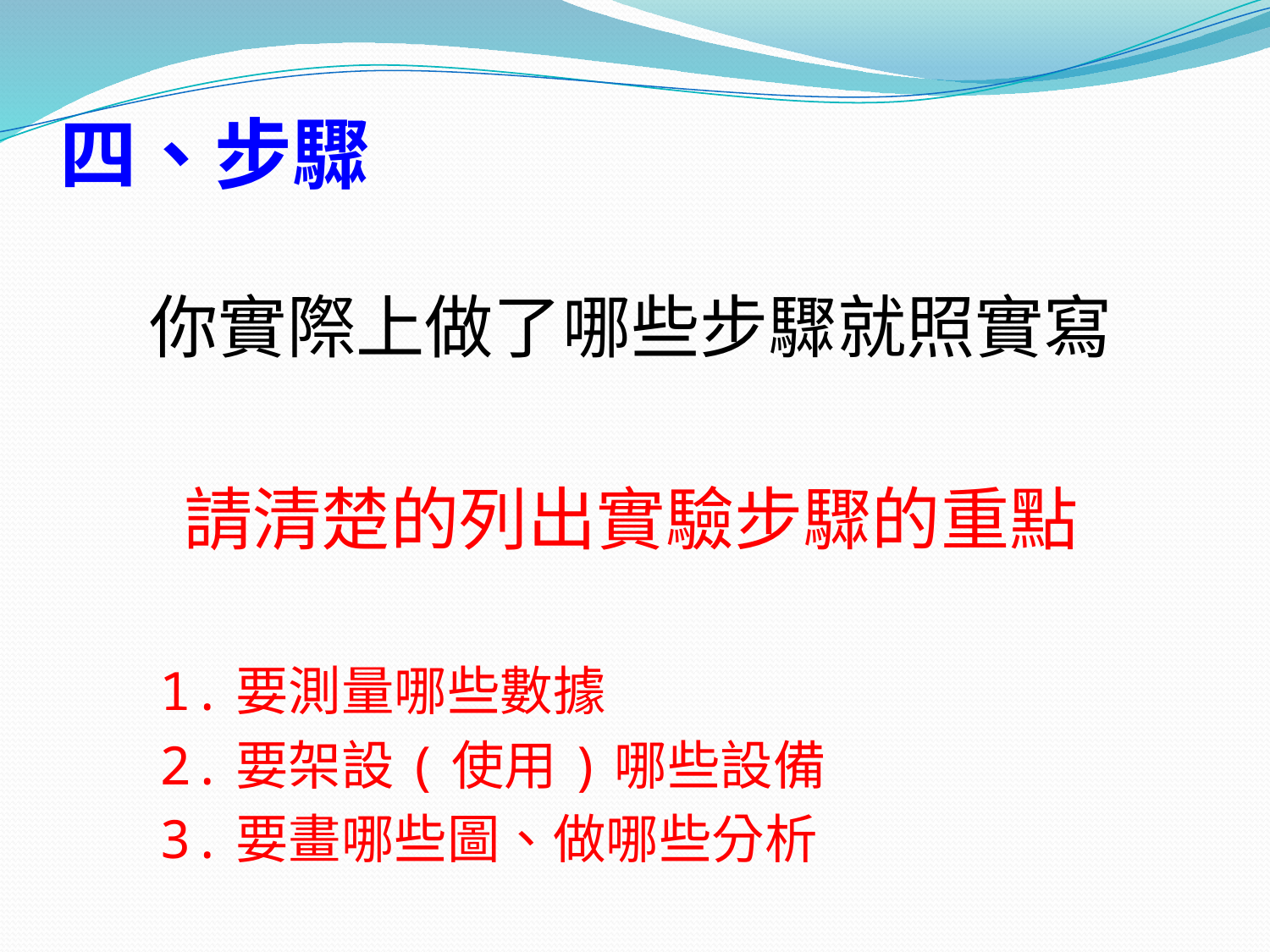

# 四、步驟

你實際上做了哪些步驟就照實寫

請清楚的列出實驗步驟的重點

1.要測量哪些數據
2.要架設(使用)哪些設備
3.要畫哪些圖、做哪些分析